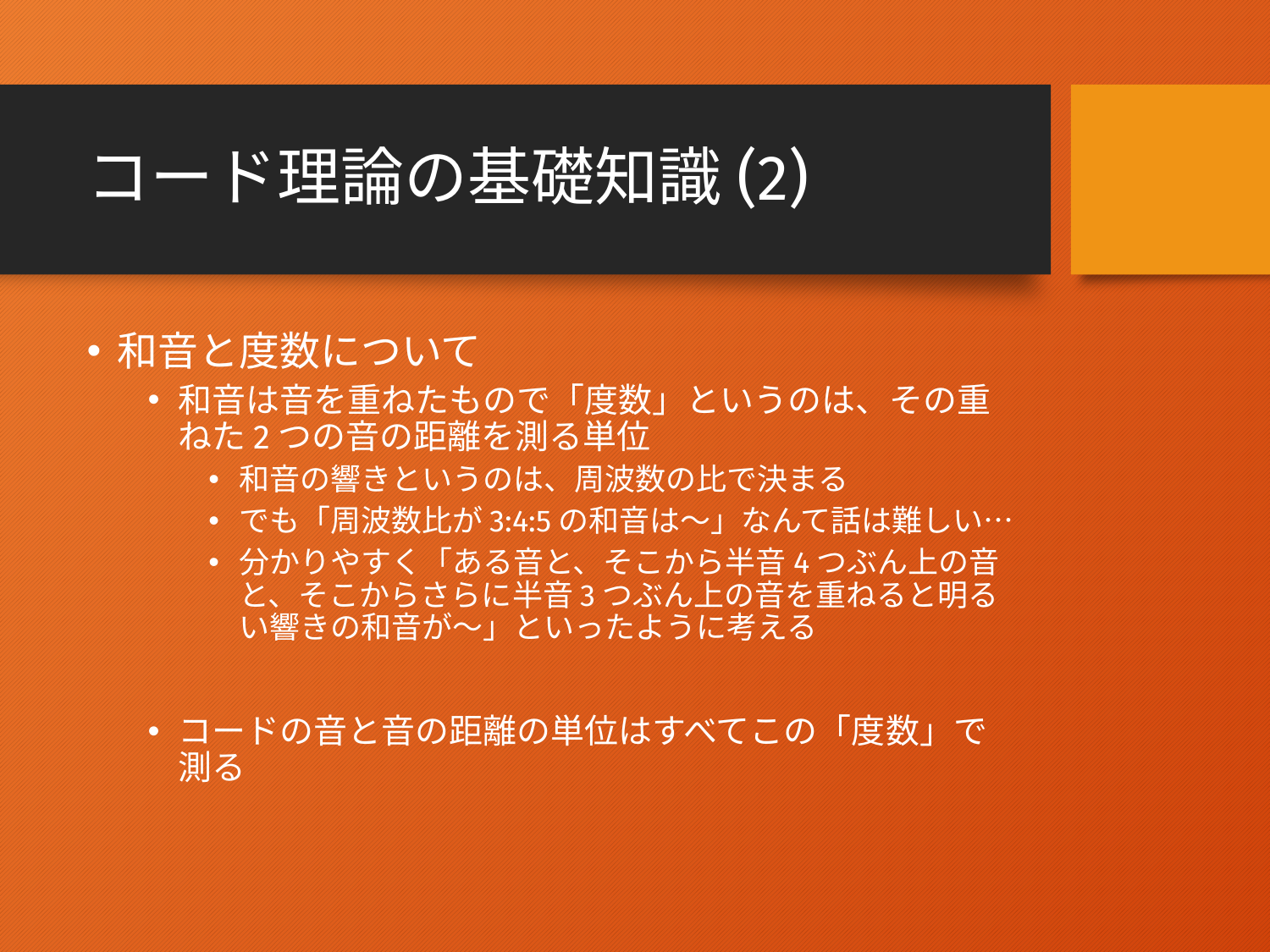

# コード理論の基礎知識(2)
和音と度数について
和音は音を重ねたもので「度数」というのは、その重ねた2つの音の距離を測る単位
和音の響きというのは、周波数の比で決まる
でも「周波数比が3:4:5の和音は〜」なんて話は難しい…
分かりやすく「ある音と、そこから半音4つぶん上の音と、そこからさらに半音3つぶん上の音を重ねると明るい響きの和音が〜」といったように考える

コードの音と音の距離の単位はすべてこの「度数」で測る